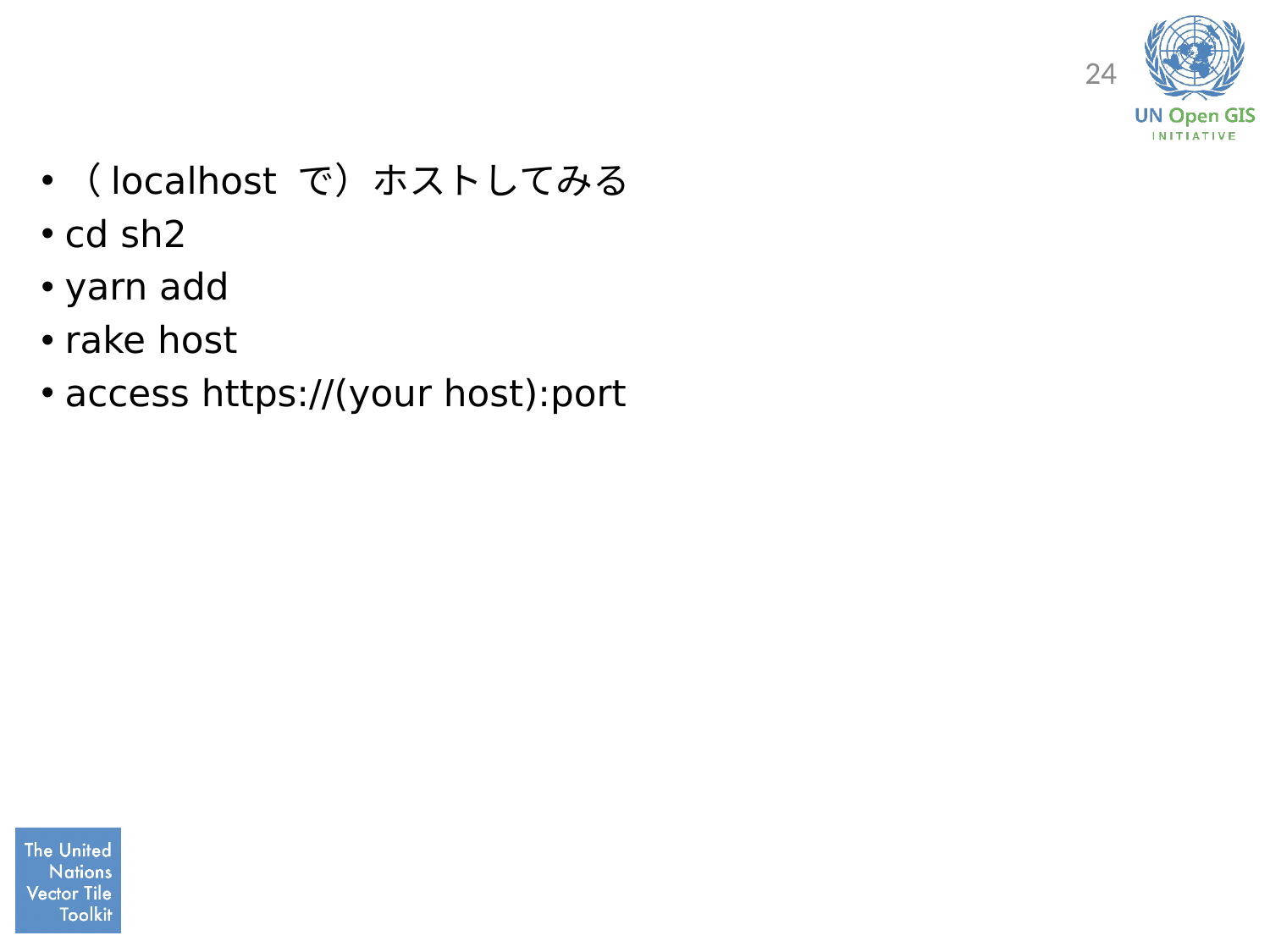

#
24
（localhost で）ホストしてみる
cd sh2
yarn add
rake host
access https://(your host):port